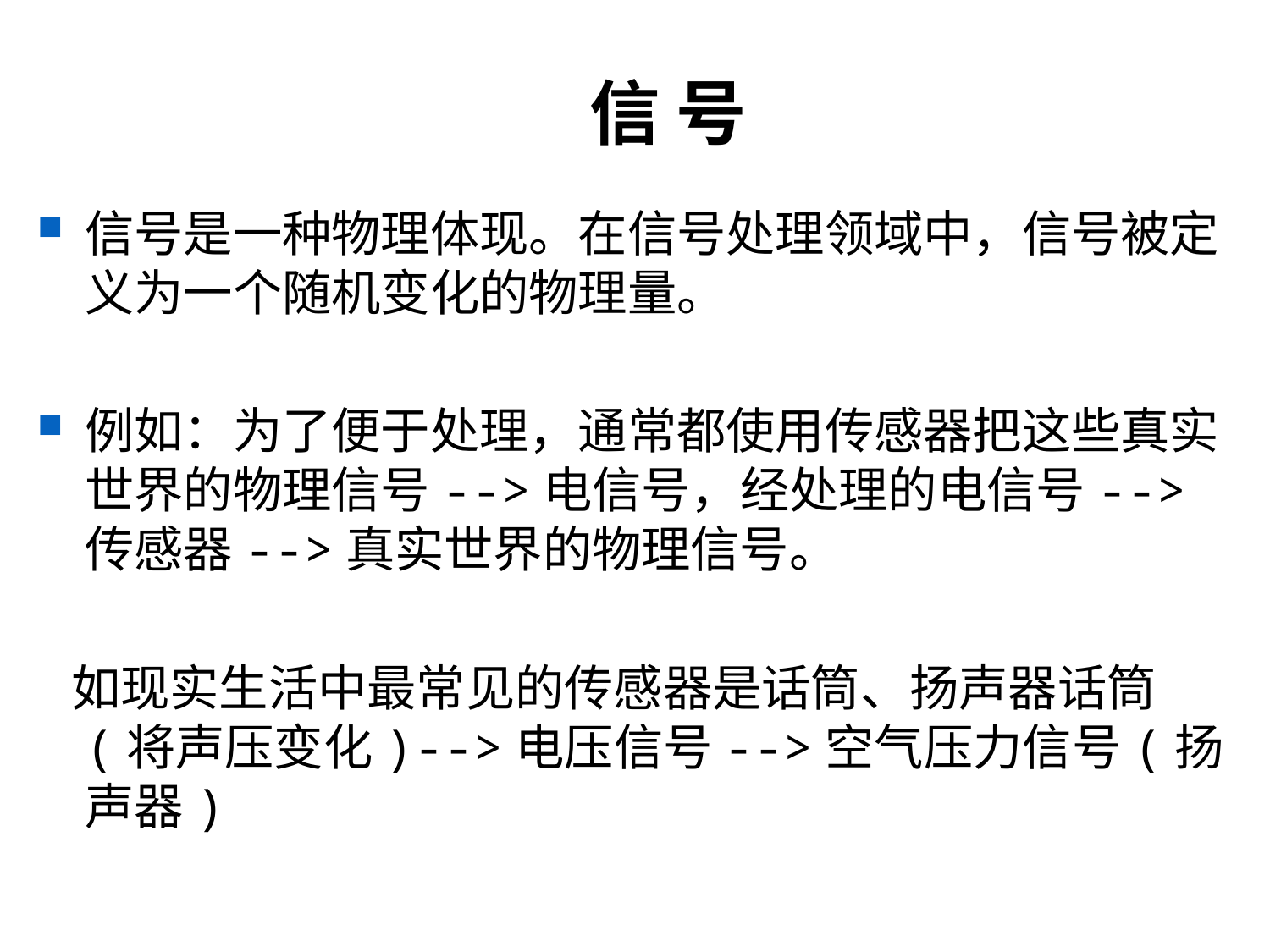

信 号
信号是一种物理体现。在信号处理领域中，信号被定义为一个随机变化的物理量。

例如：为了便于处理，通常都使用传感器把这些真实世界的物理信号-->电信号，经处理的电信号-->传感器-->真实世界的物理信号。

  如现实生活中最常见的传感器是话筒、扬声器话筒(将声压变化)-->电压信号-->空气压力信号(扬声器)